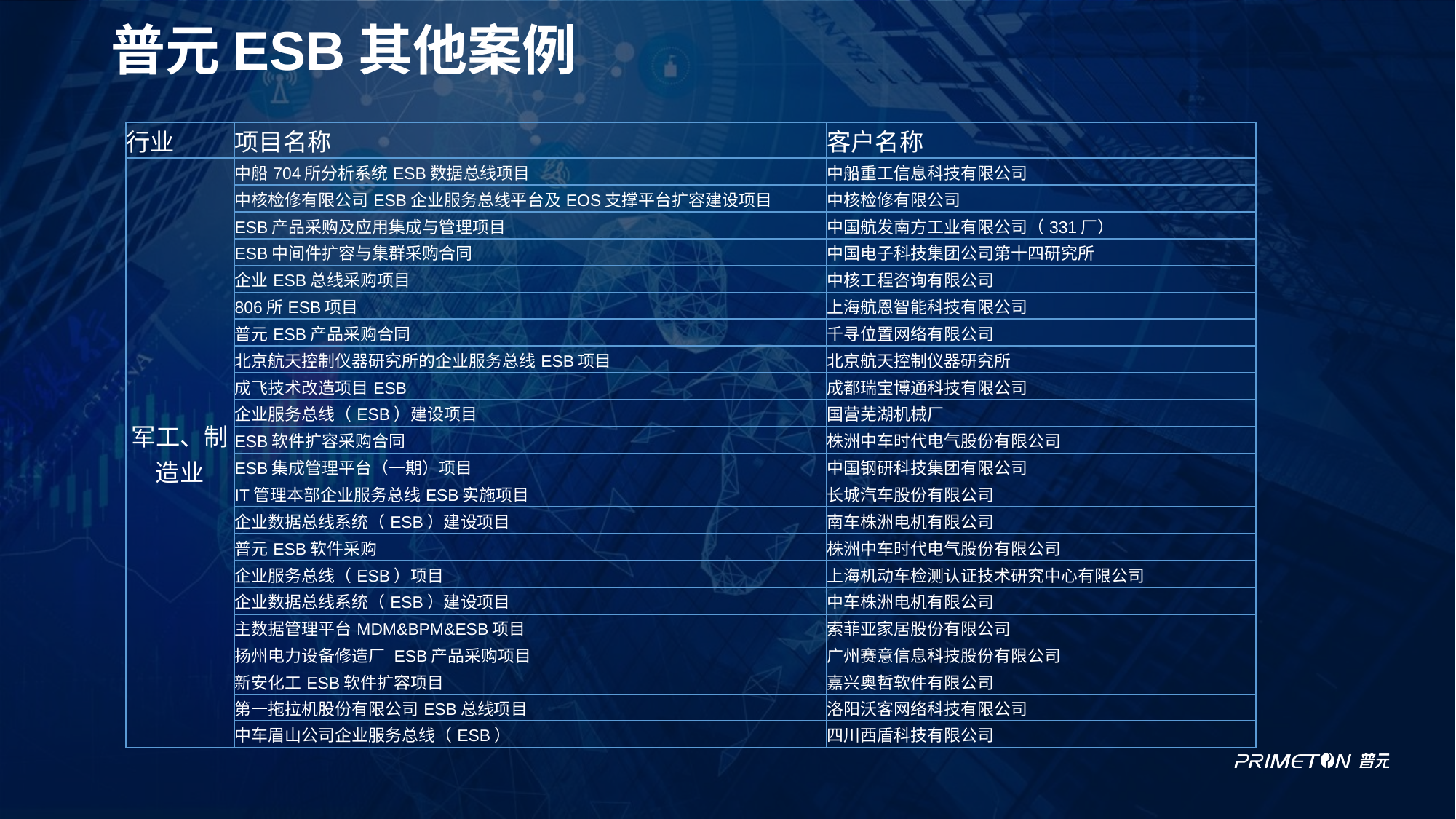

# 普元ESB其他案例
| 行业 | 项目名称 | 客户名称 |
| --- | --- | --- |
| 军工、制造业 | 中船704所分析系统ESB数据总线项目 | 中船重工信息科技有限公司 |
|  | 中核检修有限公司ESB企业服务总线平台及EOS支撑平台扩容建设项目 | 中核检修有限公司 |
|  | ESB产品采购及应用集成与管理项目 | 中国航发南方工业有限公司（331厂） |
|  | ESB中间件扩容与集群采购合同 | 中国电子科技集团公司第十四研究所 |
|  | 企业ESB总线采购项目 | 中核工程咨询有限公司 |
|  | 806所ESB项目 | 上海航恩智能科技有限公司 |
|  | 普元ESB产品采购合同 | 千寻位置网络有限公司 |
|  | 北京航天控制仪器研究所的企业服务总线ESB项目 | 北京航天控制仪器研究所 |
|  | 成飞技术改造项目ESB | 成都瑞宝博通科技有限公司 |
|  | 企业服务总线（ESB）建设项目 | 国营芜湖机械厂 |
|  | ESB软件扩容采购合同 | 株洲中车时代电气股份有限公司 |
|  | ESB集成管理平台（一期）项目 | 中国钢研科技集团有限公司 |
|  | IT管理本部企业服务总线ESB实施项目 | 长城汽车股份有限公司 |
|  | 企业数据总线系统（ESB）建设项目 | 南车株洲电机有限公司 |
|  | 普元ESB软件采购 | 株洲中车时代电气股份有限公司 |
|  | 企业服务总线（ESB）项目 | 上海机动车检测认证技术研究中心有限公司 |
|  | 企业数据总线系统（ESB）建设项目 | 中车株洲电机有限公司 |
|  | 主数据管理平台MDM&BPM&ESB项目 | 索菲亚家居股份有限公司 |
|  | 扬州电力设备修造厂 ESB产品采购项目 | 广州赛意信息科技股份有限公司 |
|  | 新安化工ESB软件扩容项目 | 嘉兴奥哲软件有限公司 |
|  | 第一拖拉机股份有限公司ESB总线项目 | 洛阳沃客网络科技有限公司 |
|  | 中车眉山公司企业服务总线（ESB） | 四川西盾科技有限公司 |